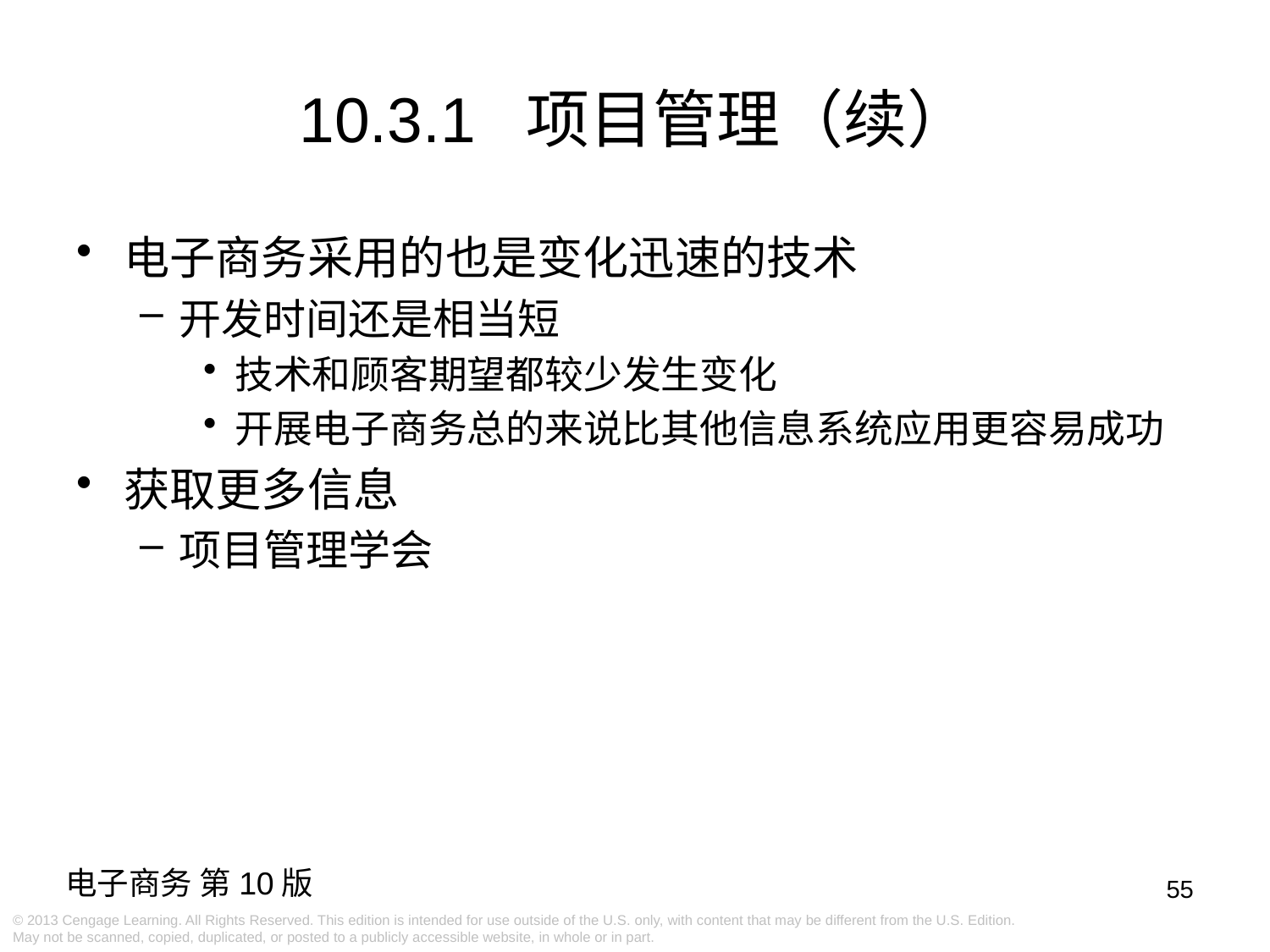

10.3.1  项目管理（续）
电子商务采用的也是变化迅速的技术
开发时间还是相当短
技术和顾客期望都较少发生变化
开展电子商务总的来说比其他信息系统应用更容易成功
获取更多信息
项目管理学会
55